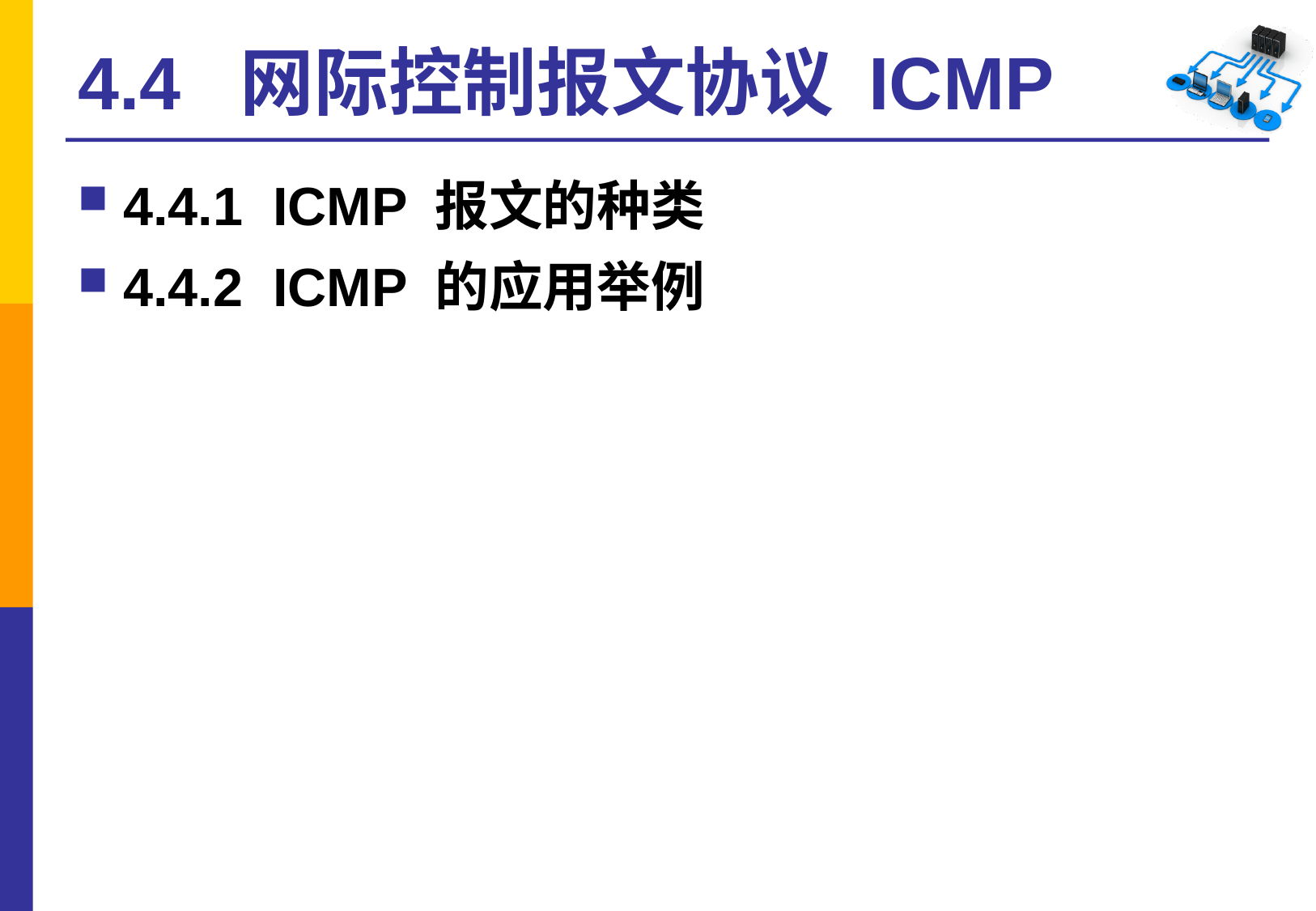

# 4.4  网际控制报文协议 ICMP
4.4.1  ICMP 报文的种类
4.4.2  ICMP 的应用举例